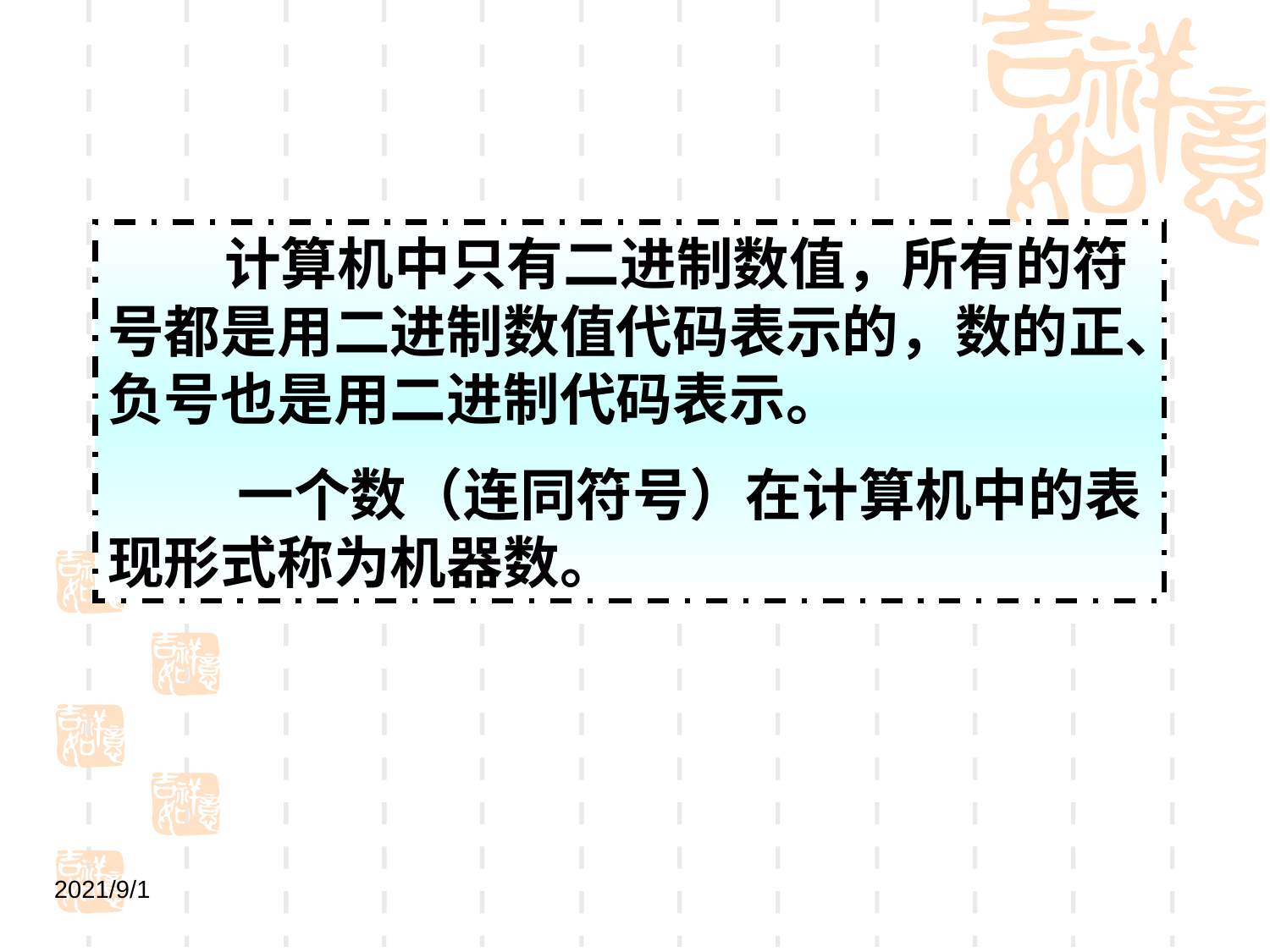

计算机中只有二进制数值，所有的符号都是用二进制数值代码表示的，数的正、负号也是用二进制代码表示。
         一个数（连同符号）在计算机中的表现形式称为机器数。
2021/9/1